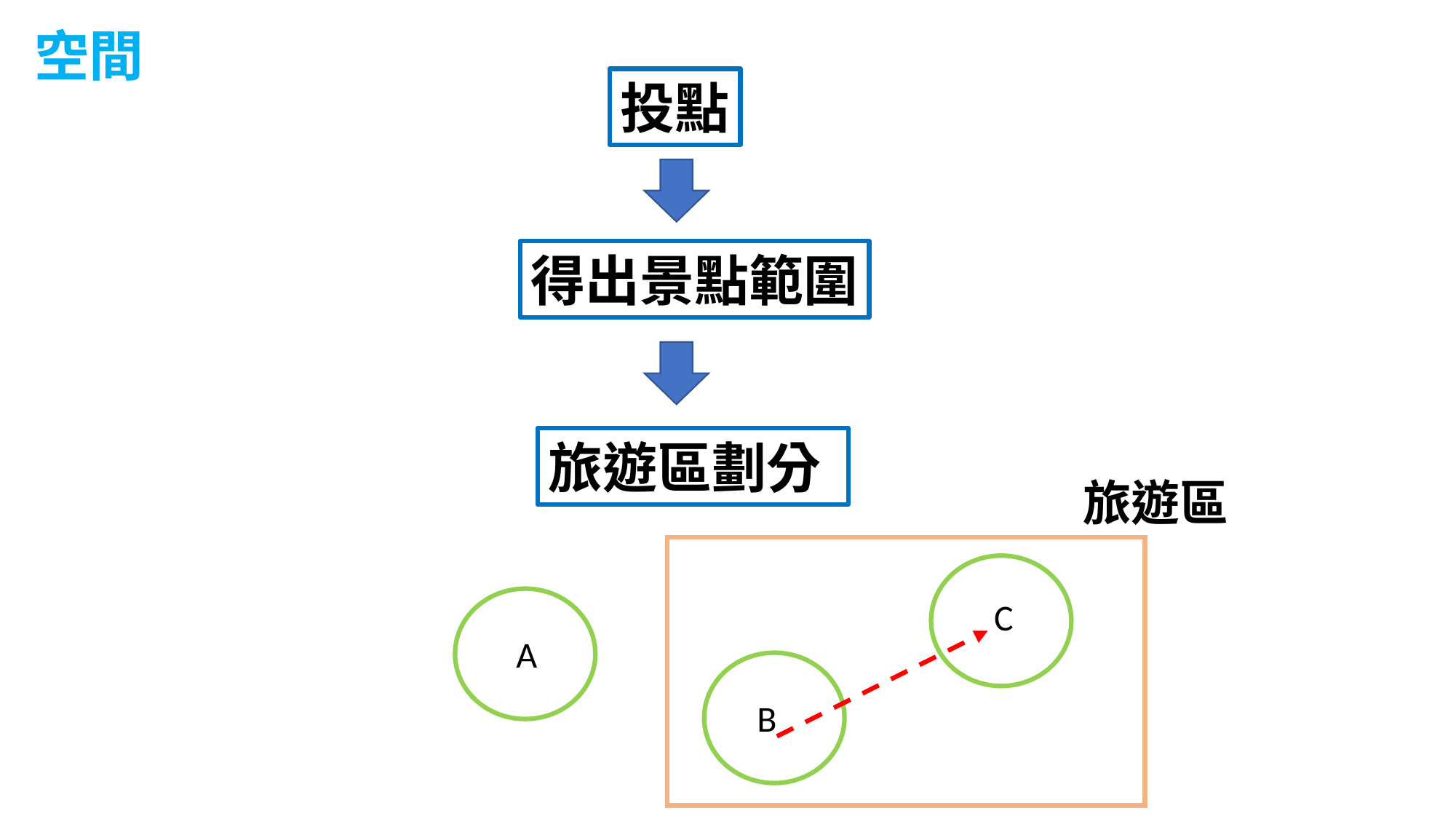

空間
投點

得出景點範圍

旅遊區劃分
旅遊區

C
A

B